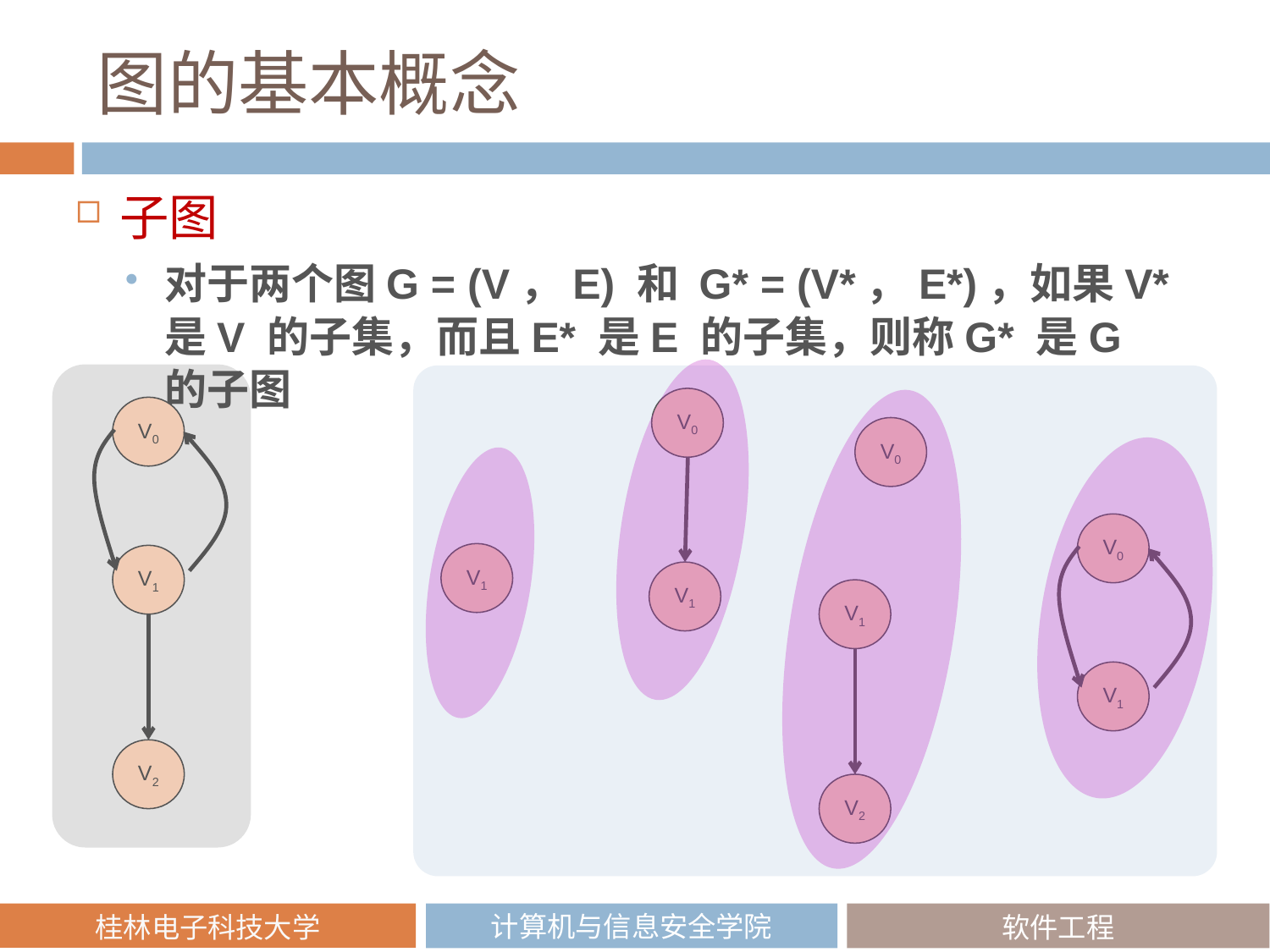

# 图的基本概念
子图
对于两个图G = (V，E) 和 G* = (V*，E*)，如果V* 是V 的子集，而且E* 是E 的子集，则称G* 是G 的子图

V0
V0
V0

V0
V1
V1

V1
V1
V1
V2
V2